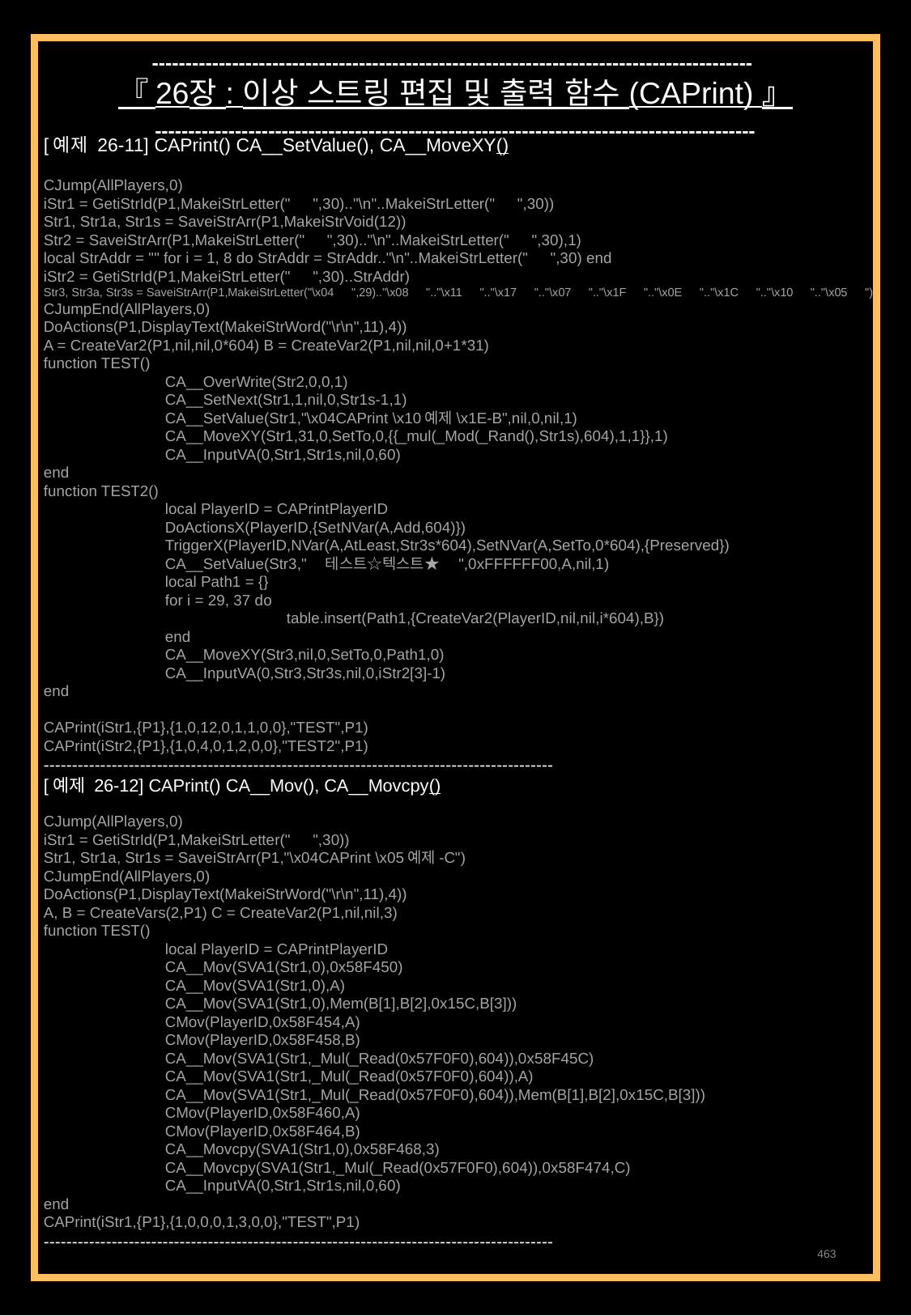

------------------------------------------------------------------------------------------
『 26장 : 이상 스트링 편집 및 출력 함수 (CAPrint) 』
------------------------------------------------------------------------------------------
[예제 26-11] CAPrint() CA__SetValue(), CA__MoveXY()

CJump(AllPlayers,0)
iStr1 = GetiStrId(P1,MakeiStrLetter("　",30).."\n"..MakeiStrLetter("　",30))
Str1, Str1a, Str1s = SaveiStrArr(P1,MakeiStrVoid(12))
Str2 = SaveiStrArr(P1,MakeiStrLetter("　",30).."\n"..MakeiStrLetter("　",30),1)
local StrAddr = "" for i = 1, 8 do StrAddr = StrAddr.."\n"..MakeiStrLetter("　",30) end
iStr2 = GetiStrId(P1,MakeiStrLetter("　",30)..StrAddr)
Str3, Str3a, Str3s = SaveiStrArr(P1,MakeiStrLetter("\x04　",29).."\x08　".."\x11　".."\x17　".."\x07　".."\x1F　".."\x0E　".."\x1C　".."\x10　".."\x05　")
CJumpEnd(AllPlayers,0)
DoActions(P1,DisplayText(MakeiStrWord("\r\n",11),4))
A = CreateVar2(P1,nil,nil,0*604) B = CreateVar2(P1,nil,nil,0+1*31)
function TEST()
	CA__OverWrite(Str2,0,0,1)
	CA__SetNext(Str1,1,nil,0,Str1s-1,1)
	CA__SetValue(Str1,"\x04CAPrint \x10예제\x1E-B",nil,0,nil,1)
	CA__MoveXY(Str1,31,0,SetTo,0,{{_mul(_Mod(_Rand(),Str1s),604),1,1}},1)
	CA__InputVA(0,Str1,Str1s,nil,0,60)
end
function TEST2()
	local PlayerID = CAPrintPlayerID
	DoActionsX(PlayerID,{SetNVar(A,Add,604)})
	TriggerX(PlayerID,NVar(A,AtLeast,Str3s*604),SetNVar(A,SetTo,0*604),{Preserved})
	CA__SetValue(Str3,"　테스트☆텍스트★　",0xFFFFFF00,A,nil,1)
	local Path1 = {}
	for i = 29, 37 do
		table.insert(Path1,{CreateVar2(PlayerID,nil,nil,i*604),B})
	end
	CA__MoveXY(Str3,nil,0,SetTo,0,Path1,0)
	CA__InputVA(0,Str3,Str3s,nil,0,iStr2[3]-1)
end

CAPrint(iStr1,{P1},{1,0,12,0,1,1,0,0},"TEST",P1)
CAPrint(iStr2,{P1},{1,0,4,0,1,2,0,0},"TEST2",P1)
------------------------------------------------------------------------------------------
[예제 26-12] CAPrint() CA__Mov(), CA__Movcpy()

CJump(AllPlayers,0)
iStr1 = GetiStrId(P1,MakeiStrLetter("　",30))
Str1, Str1a, Str1s = SaveiStrArr(P1,"\x04CAPrint \x05예제-C")
CJumpEnd(AllPlayers,0)
DoActions(P1,DisplayText(MakeiStrWord("\r\n",11),4))
A, B = CreateVars(2,P1) C = CreateVar2(P1,nil,nil,3)
function TEST()
	local PlayerID = CAPrintPlayerID
	CA__Mov(SVA1(Str1,0),0x58F450)
	CA__Mov(SVA1(Str1,0),A)
	CA__Mov(SVA1(Str1,0),Mem(B[1],B[2],0x15C,B[3]))
	CMov(PlayerID,0x58F454,A)
	CMov(PlayerID,0x58F458,B)
	CA__Mov(SVA1(Str1,_Mul(_Read(0x57F0F0),604)),0x58F45C)
	CA__Mov(SVA1(Str1,_Mul(_Read(0x57F0F0),604)),A)
	CA__Mov(SVA1(Str1,_Mul(_Read(0x57F0F0),604)),Mem(B[1],B[2],0x15C,B[3]))
	CMov(PlayerID,0x58F460,A)
	CMov(PlayerID,0x58F464,B)
	CA__Movcpy(SVA1(Str1,0),0x58F468,3)
	CA__Movcpy(SVA1(Str1,_Mul(_Read(0x57F0F0),604)),0x58F474,C)
	CA__InputVA(0,Str1,Str1s,nil,0,60)
end
CAPrint(iStr1,{P1},{1,0,0,0,1,3,0,0},"TEST",P1)
------------------------------------------------------------------------------------------
463